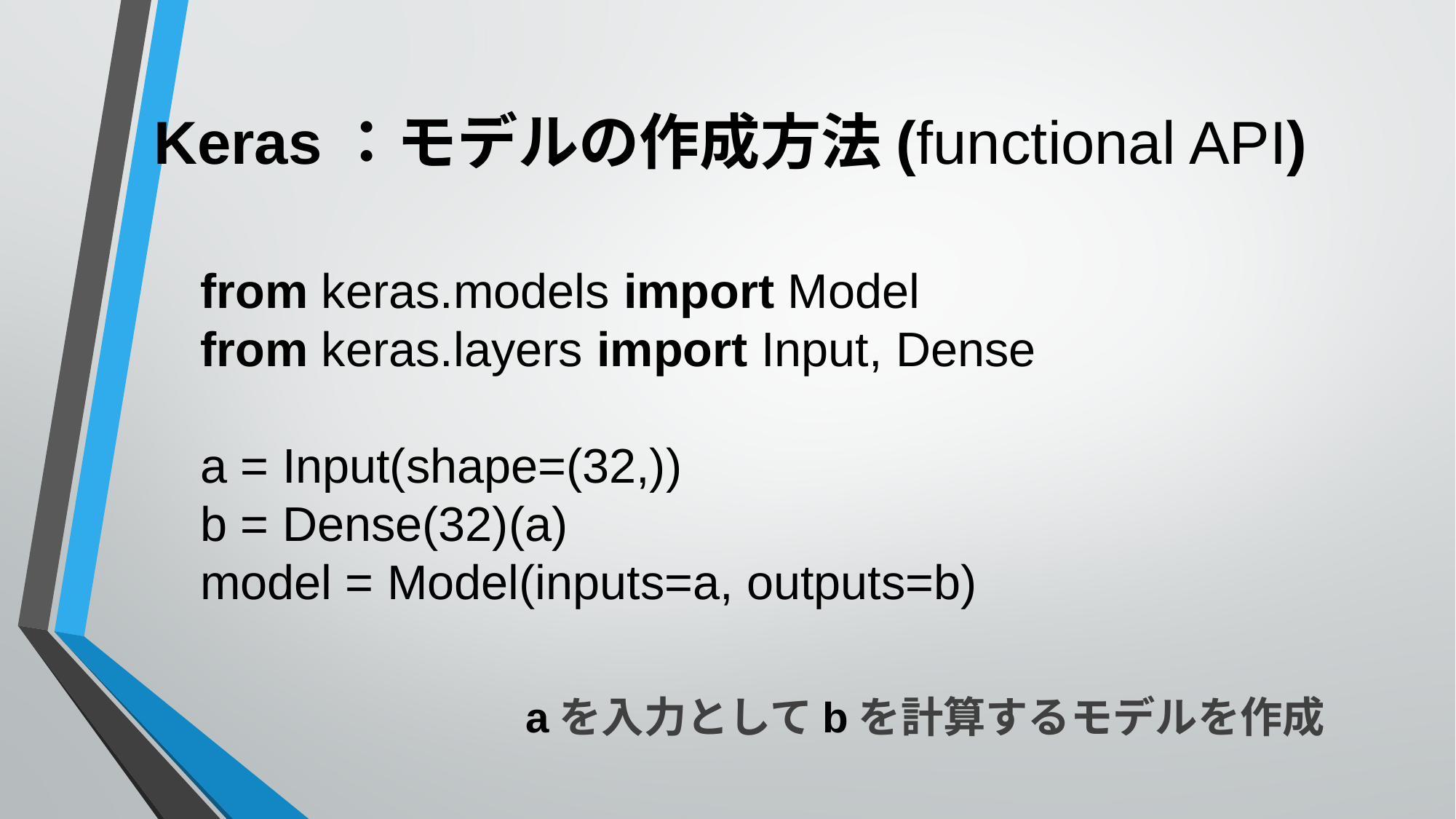

# Keras：モデルの作成方法(functional API)
from keras.models import Model
from keras.layers import Input, Dense

a = Input(shape=(32,))
b = Dense(32)(a)
model = Model(inputs=a, outputs=b)

aを入力としてbを計算するモデルを作成